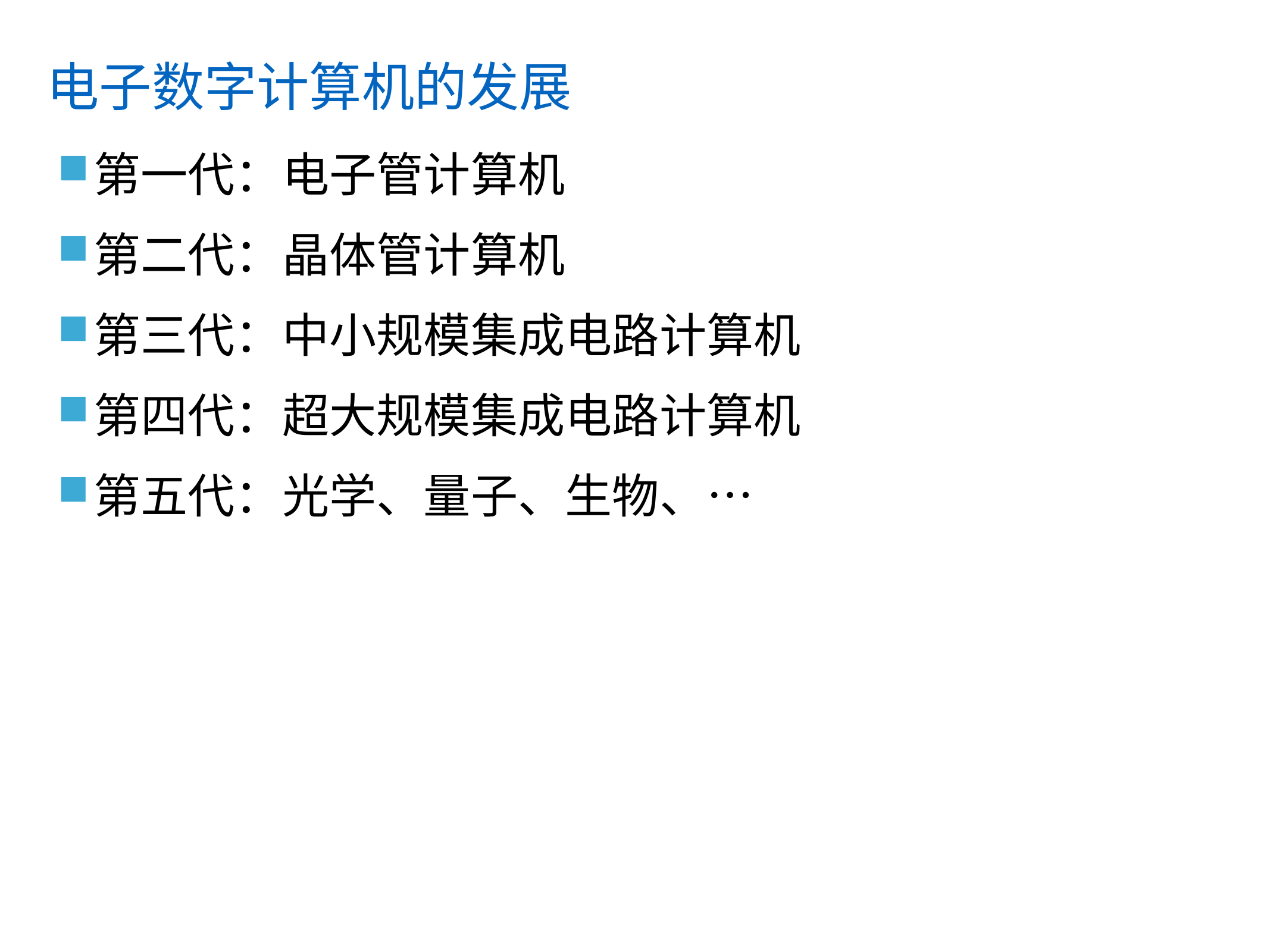

# 电子数字计算机的发展
第一代：电子管计算机
第二代：晶体管计算机
第三代：中小规模集成电路计算机
第四代：超大规模集成电路计算机
第五代：光学、量子、生物、…
16